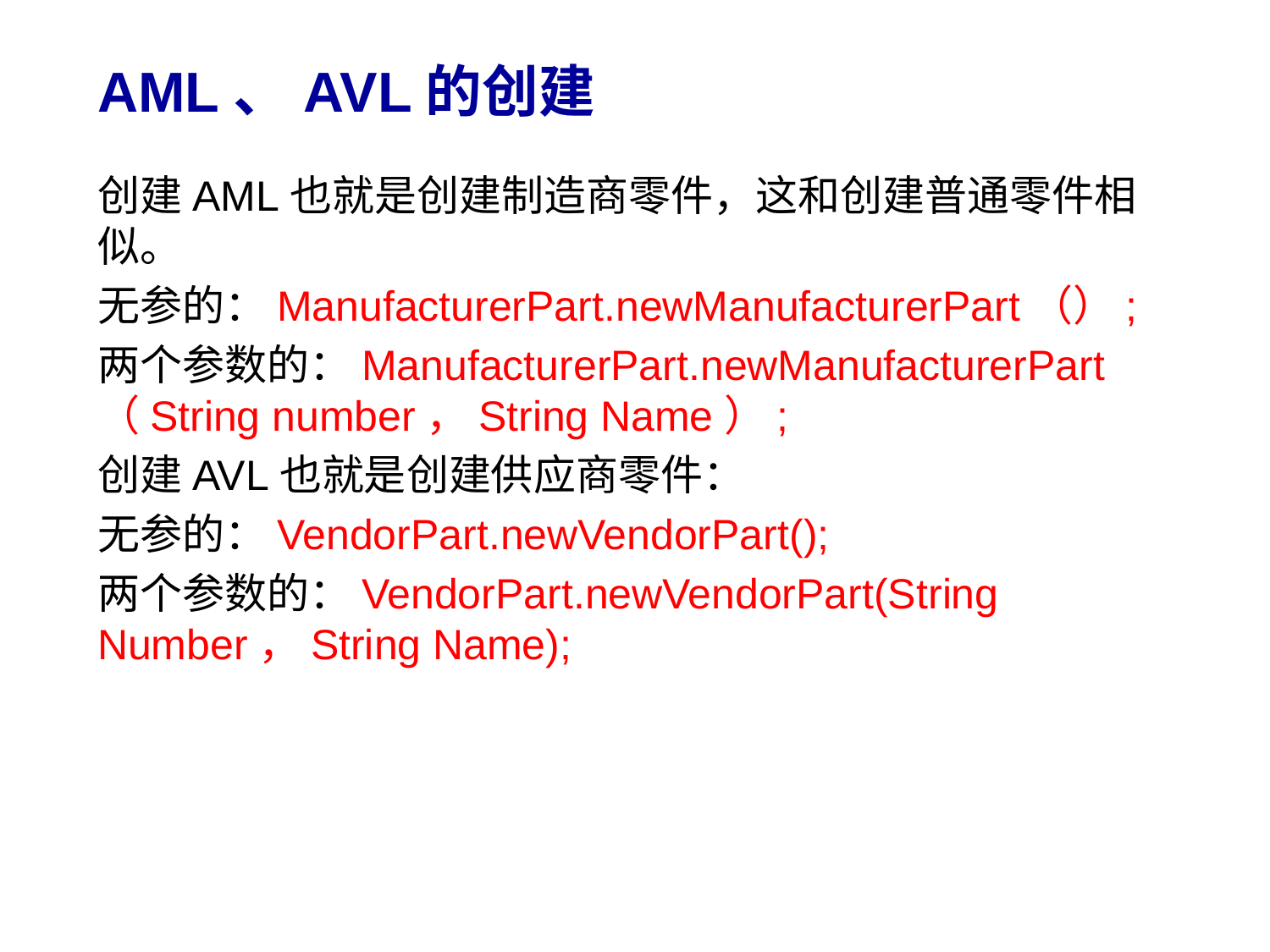

# AML、AVL的创建
创建AML也就是创建制造商零件，这和创建普通零件相似。
无参的：ManufacturerPart.newManufacturerPart（）;
两个参数的：ManufacturerPart.newManufacturerPart（String number，String Name）;
创建AVL也就是创建供应商零件：
无参的：VendorPart.newVendorPart();
两个参数的：VendorPart.newVendorPart(String Number，String Name);